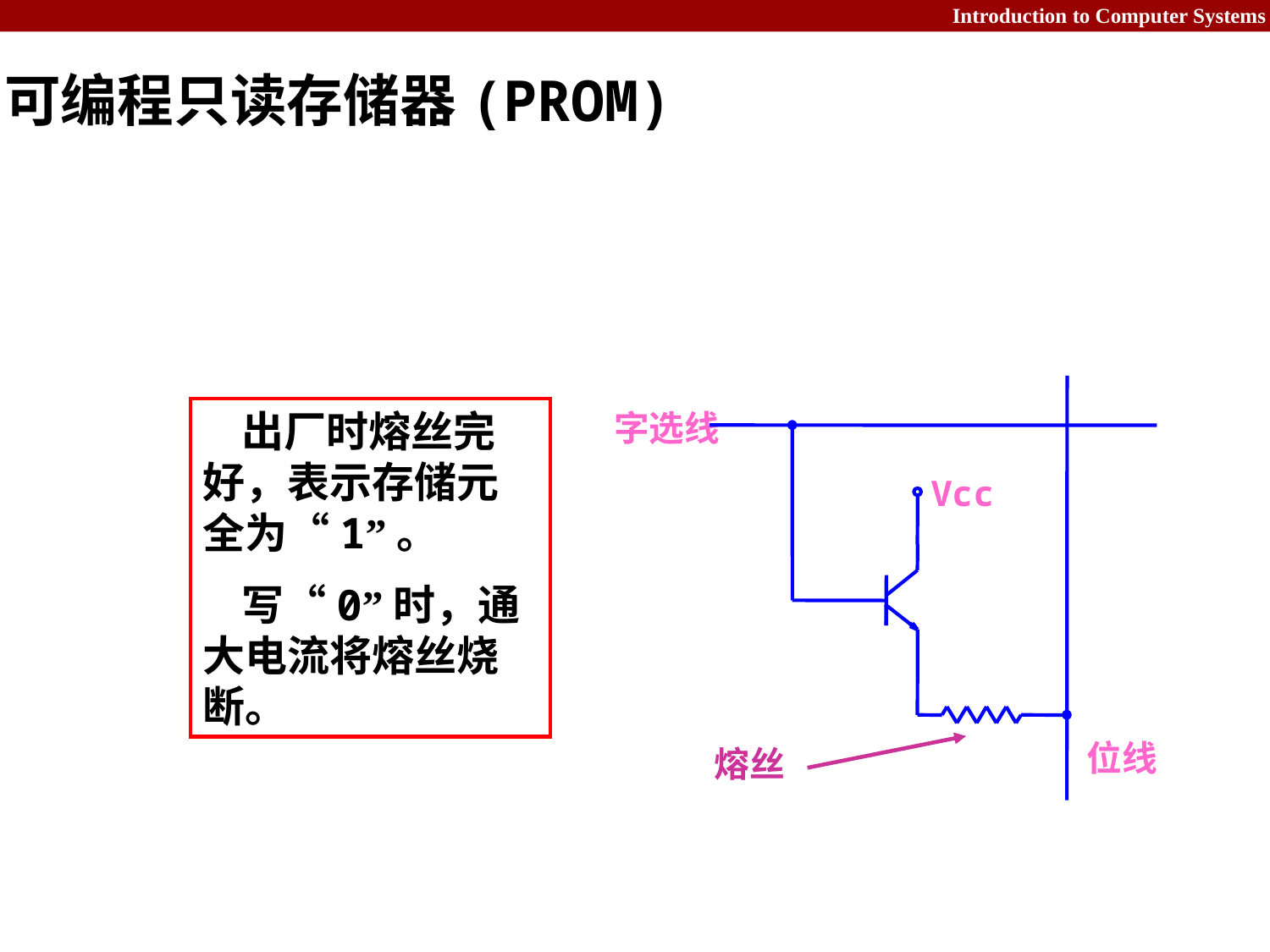

可编程只读存储器(PROM)

字选线

Vcc

位线
熔丝

   出厂时熔丝完好，表示存储元全为“1”。
   写“0”时，通大电流将熔丝烧断。